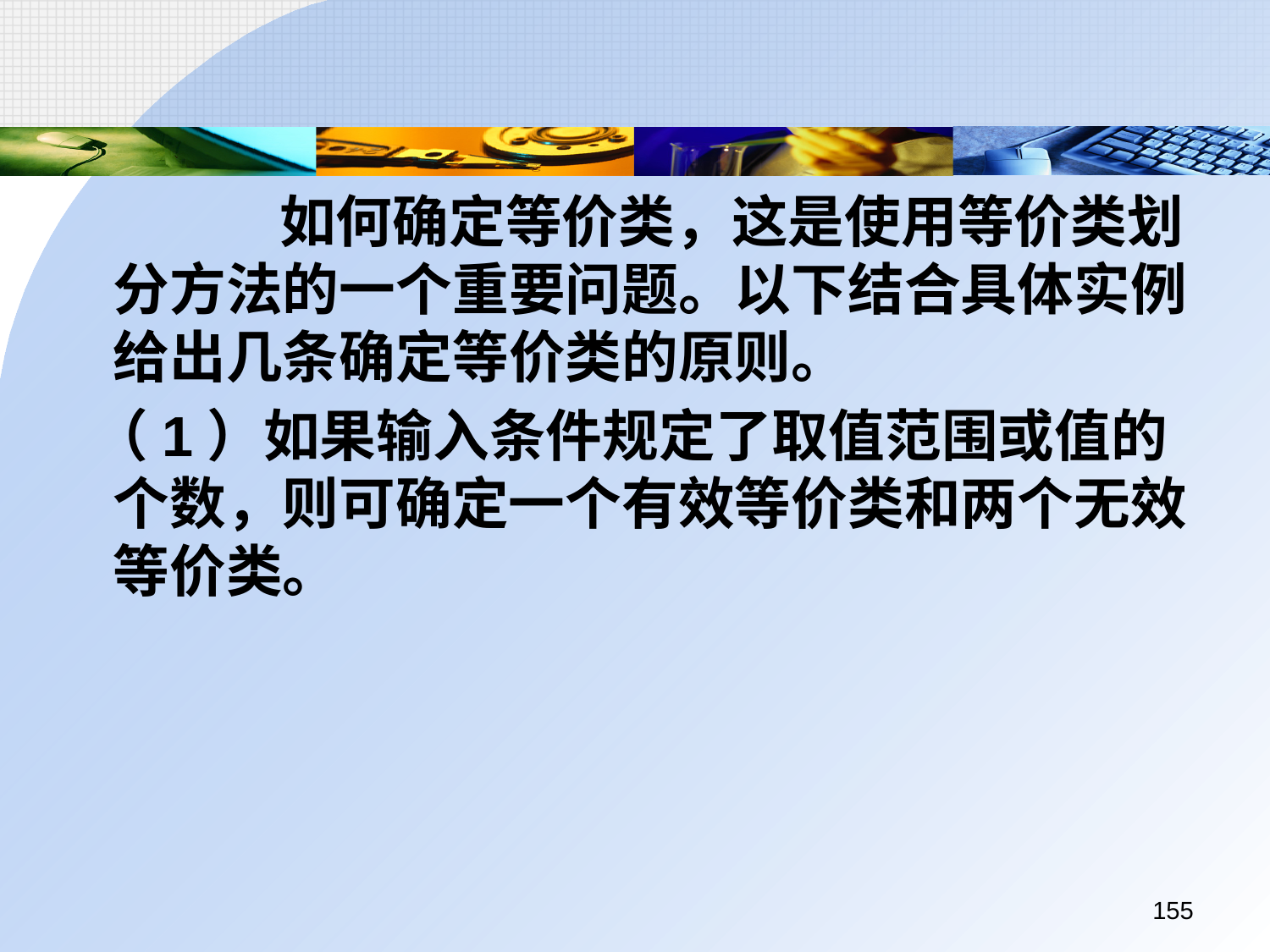

如何确定等价类，这是使用等价类划分方法的一个重要问题。以下结合具体实例给出几条确定等价类的原则。
 （1）如果输入条件规定了取值范围或值的个数，则可确定一个有效等价类和两个无效等价类。
155